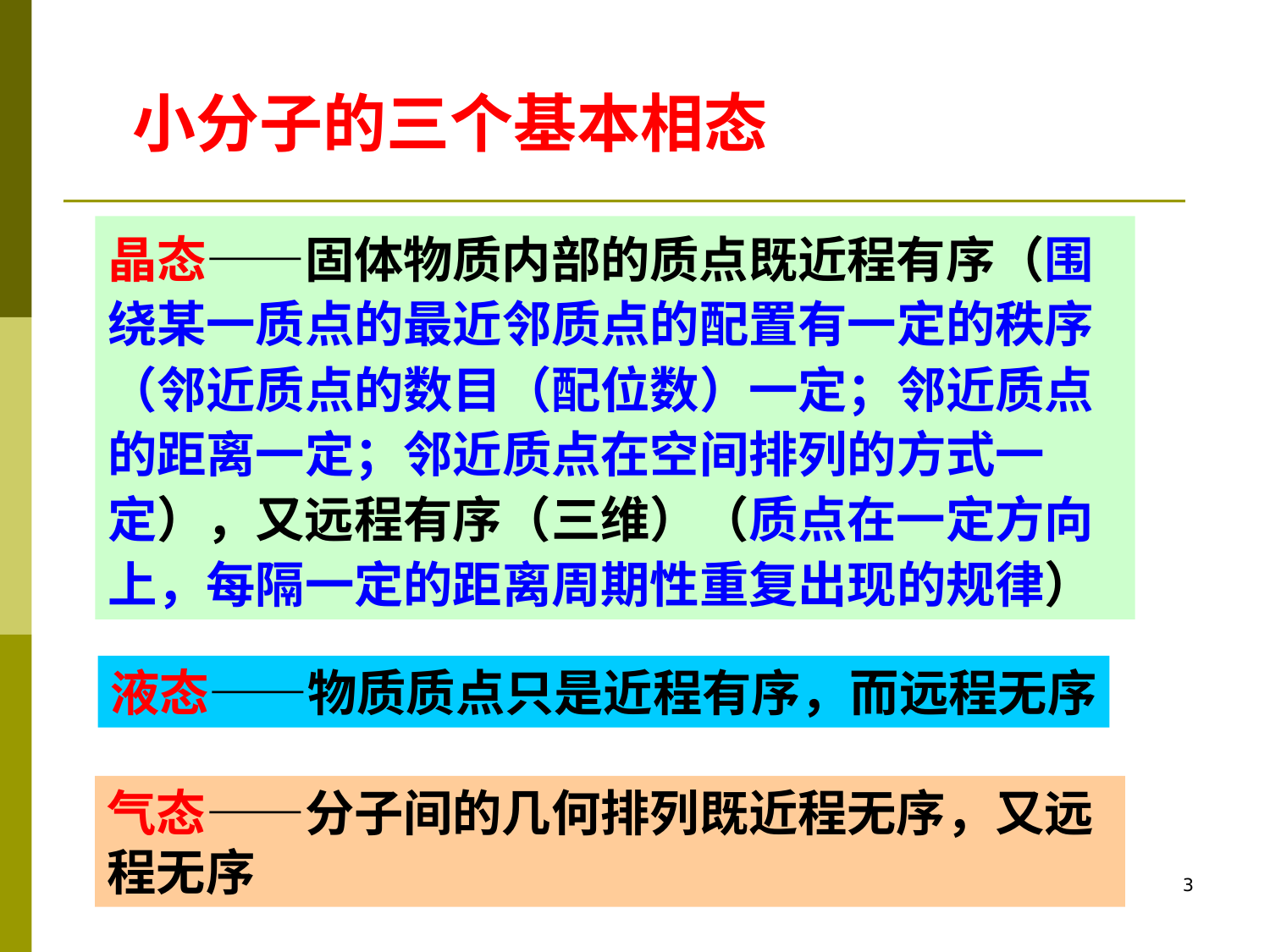

小分子的三个基本相态
晶态——固体物质内部的质点既近程有序（围绕某一质点的最近邻质点的配置有一定的秩序（邻近质点的数目（配位数）一定；邻近质点的距离一定；邻近质点在空间排列的方式一定），又远程有序（三维）（质点在一定方向上，每隔一定的距离周期性重复出现的规律）
液态——物质质点只是近程有序，而远程无序
气态——分子间的几何排列既近程无序，又远程无序
3